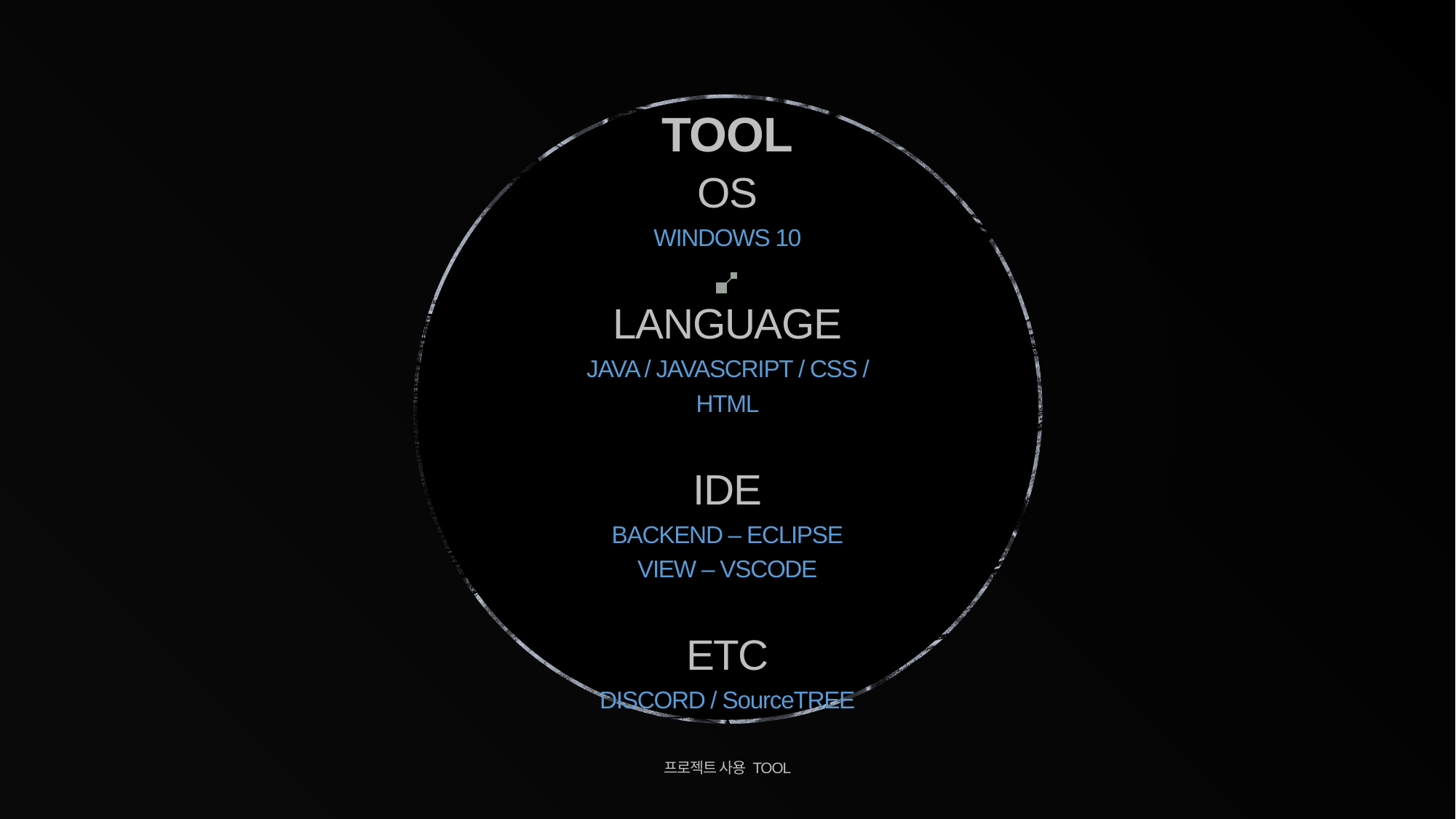

TOOL
OS
WINDOWS 10

LANGUAGE
JAVA / JAVASCRIPT / CSS / HTML

IDE
BACKEND – ECLIPSE
VIEW – VSCODE

ETC
DISCORD / SourceTREE

프로젝트 사용 TOOL